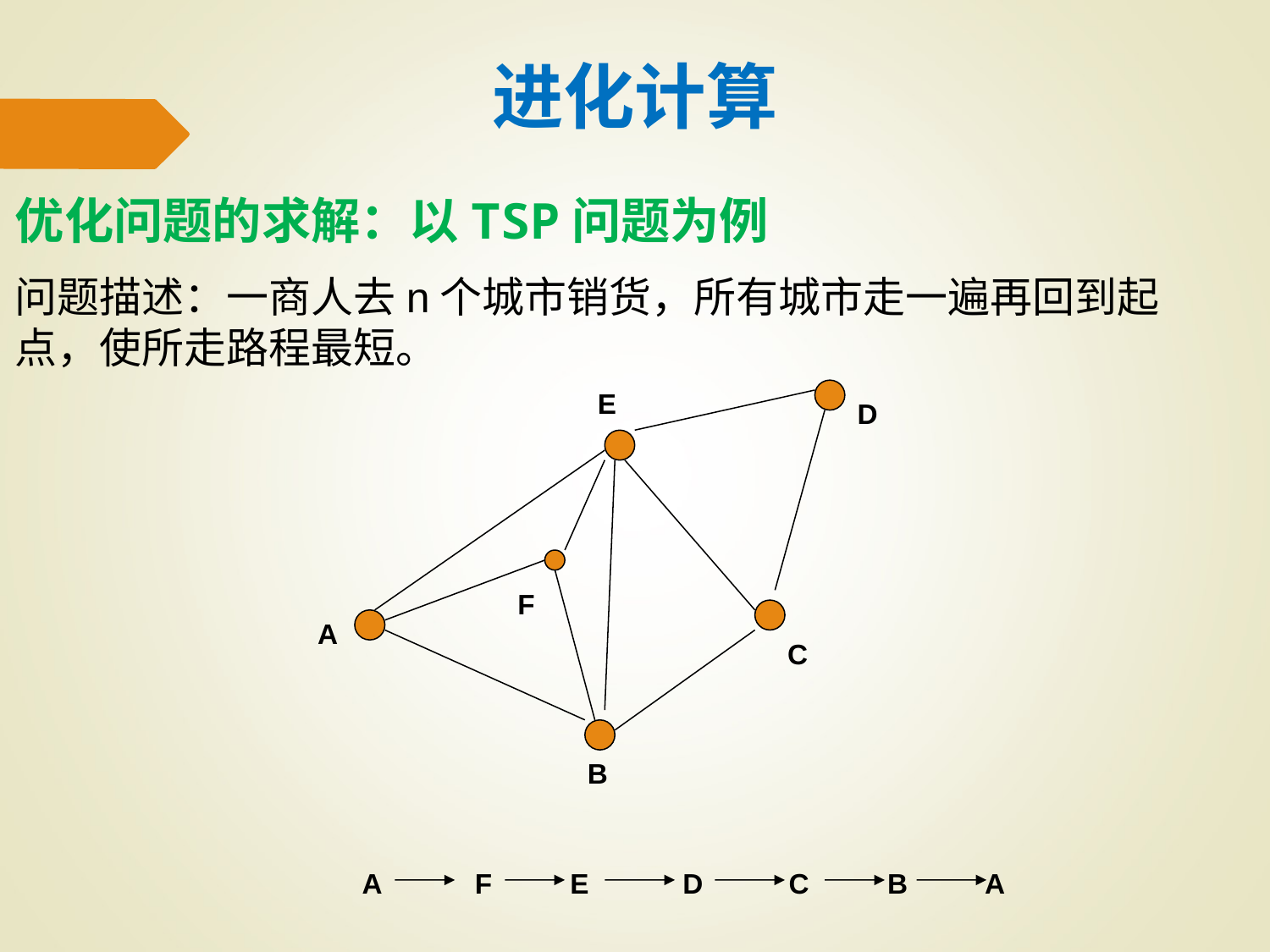

进化计算
优化问题的求解：以TSP问题为例
问题描述：一商人去n个城市销货，所有城市走一遍再回到起点，使所走路程最短。
E

D

F

A

C

B
A            F          E            D           C          B          A